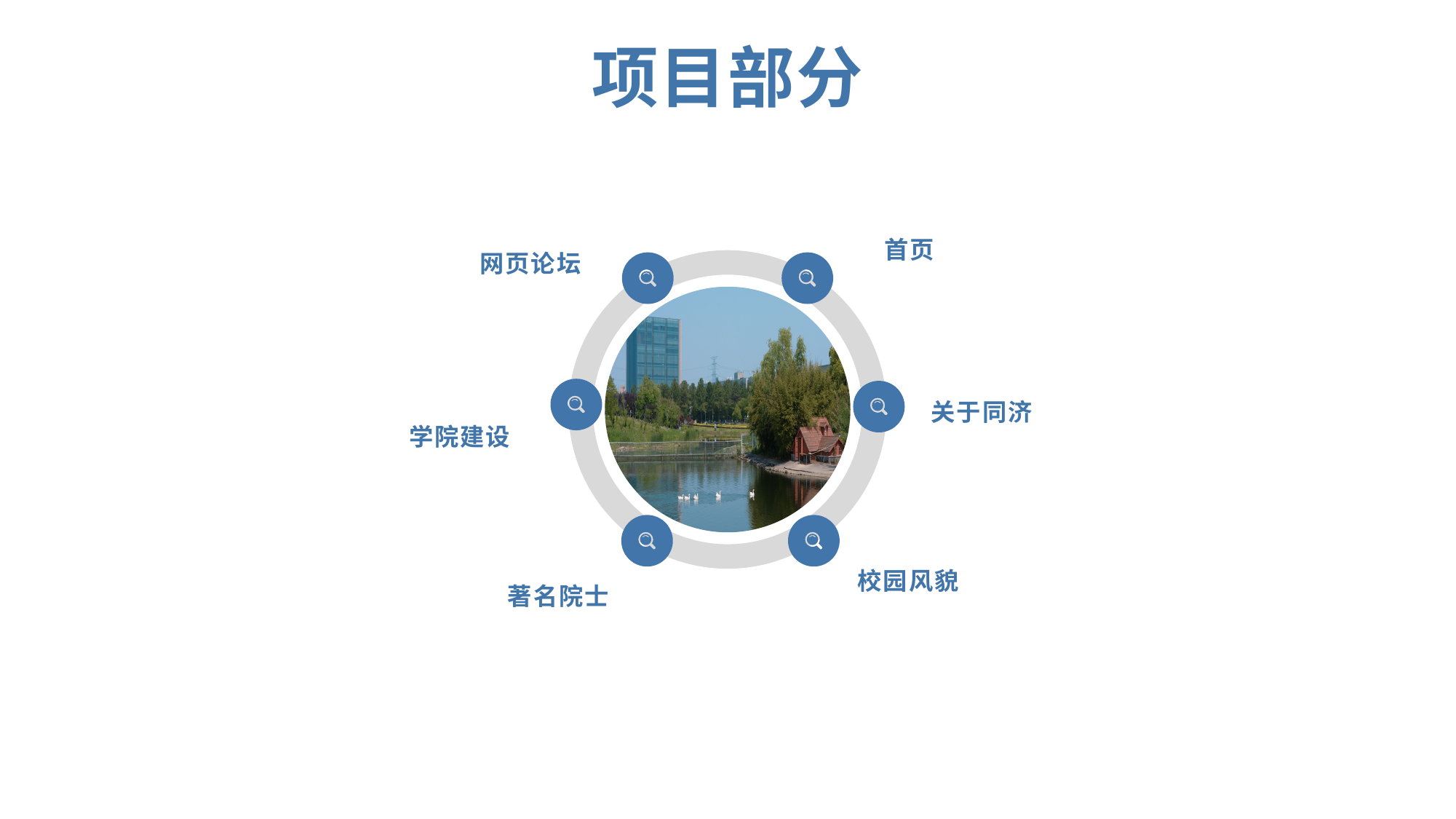

项目部分
首页
网页论坛

关于同济
学院建设

校园风貌
著名院士